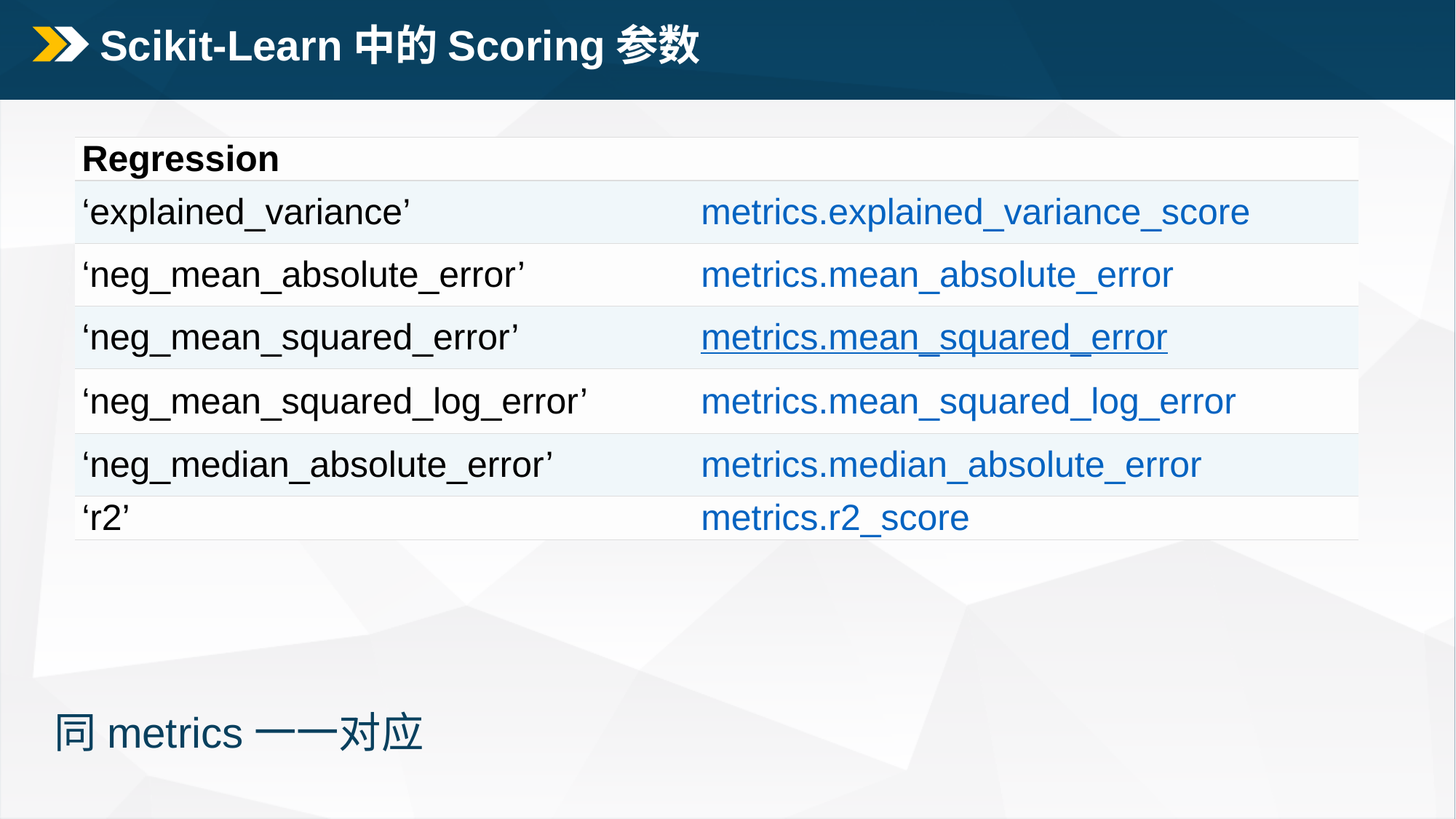

# Scikit-Learn中的Scoring参数

| Regression |  |
| --- | --- |
| ‘explained\_variance’ | metrics.explained\_variance\_score |
| ‘neg\_mean\_absolute\_error’ | metrics.mean\_absolute\_error |
| ‘neg\_mean\_squared\_error’ | metrics.mean\_squared\_error |
| ‘neg\_mean\_squared\_log\_error’ | metrics.mean\_squared\_log\_error |
| ‘neg\_median\_absolute\_error’ | metrics.median\_absolute\_error |
| ‘r2’ | metrics.r2\_score |
同metrics一一对应